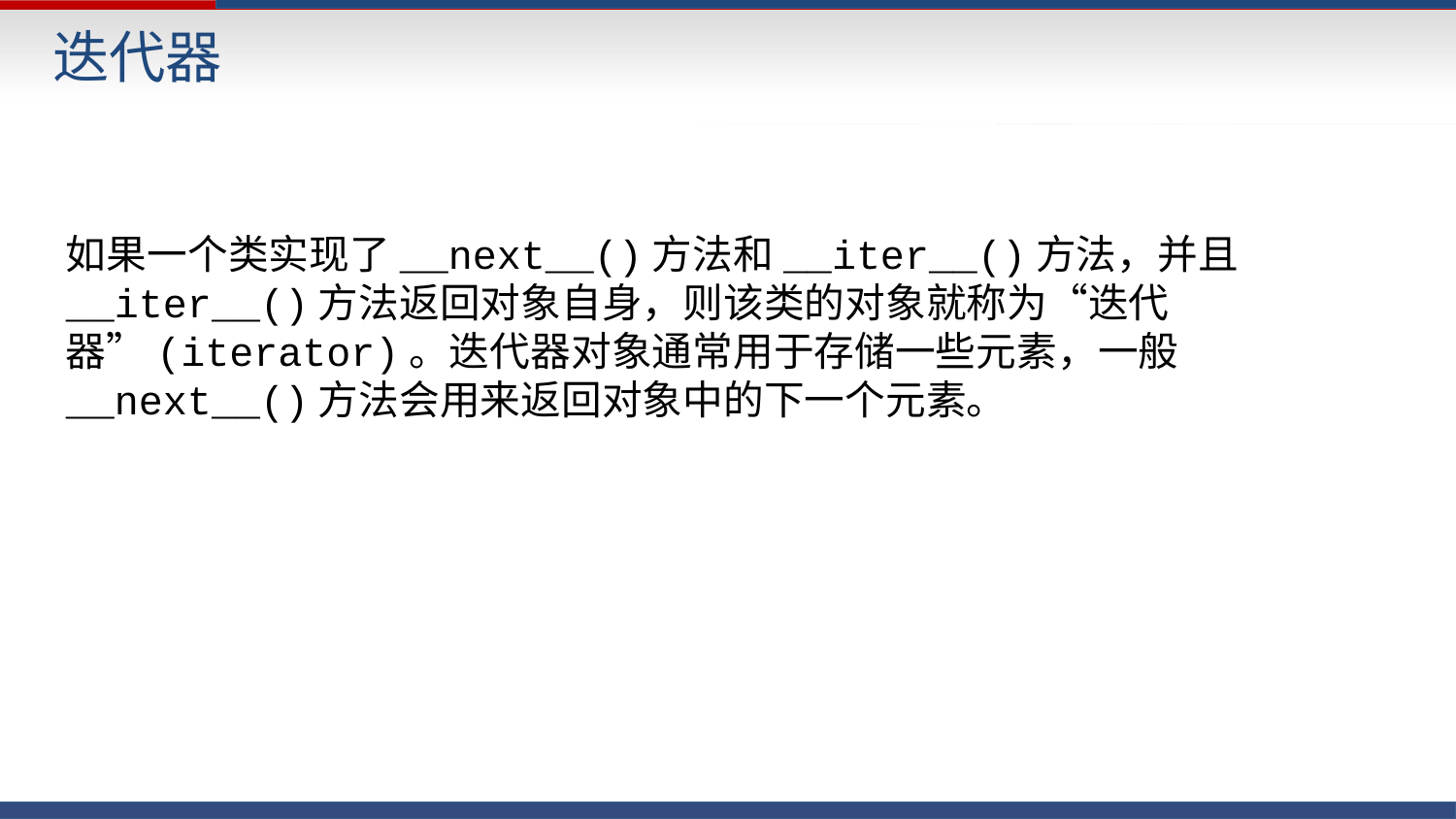

迭代器

如果一个类实现了__next__()方法和__iter__()方法，并且__iter__()方法返回对象自身，则该类的对象就称为“迭代器”(iterator)。迭代器对象通常用于存储一些元素，一般__next__()方法会用来返回对象中的下一个元素。